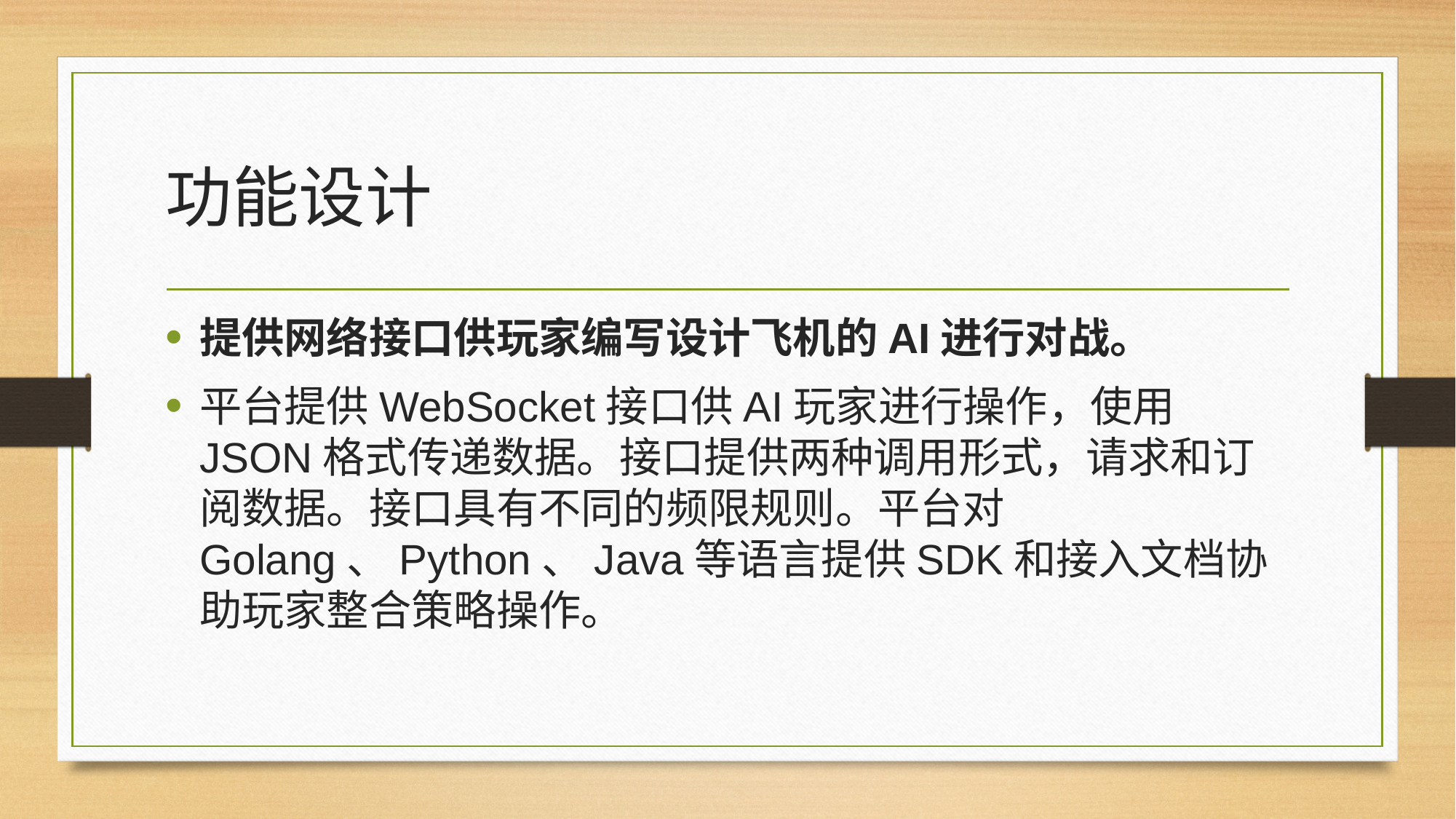

# 功能设计
提供网络接口供玩家编写设计飞机的AI进行对战。
平台提供WebSocket接口供AI玩家进行操作，使用JSON格式传递数据。接口提供两种调用形式，请求和订阅数据。接口具有不同的频限规则。平台对Golang、Python、Java等语言提供SDK和接入文档协助玩家整合策略操作。